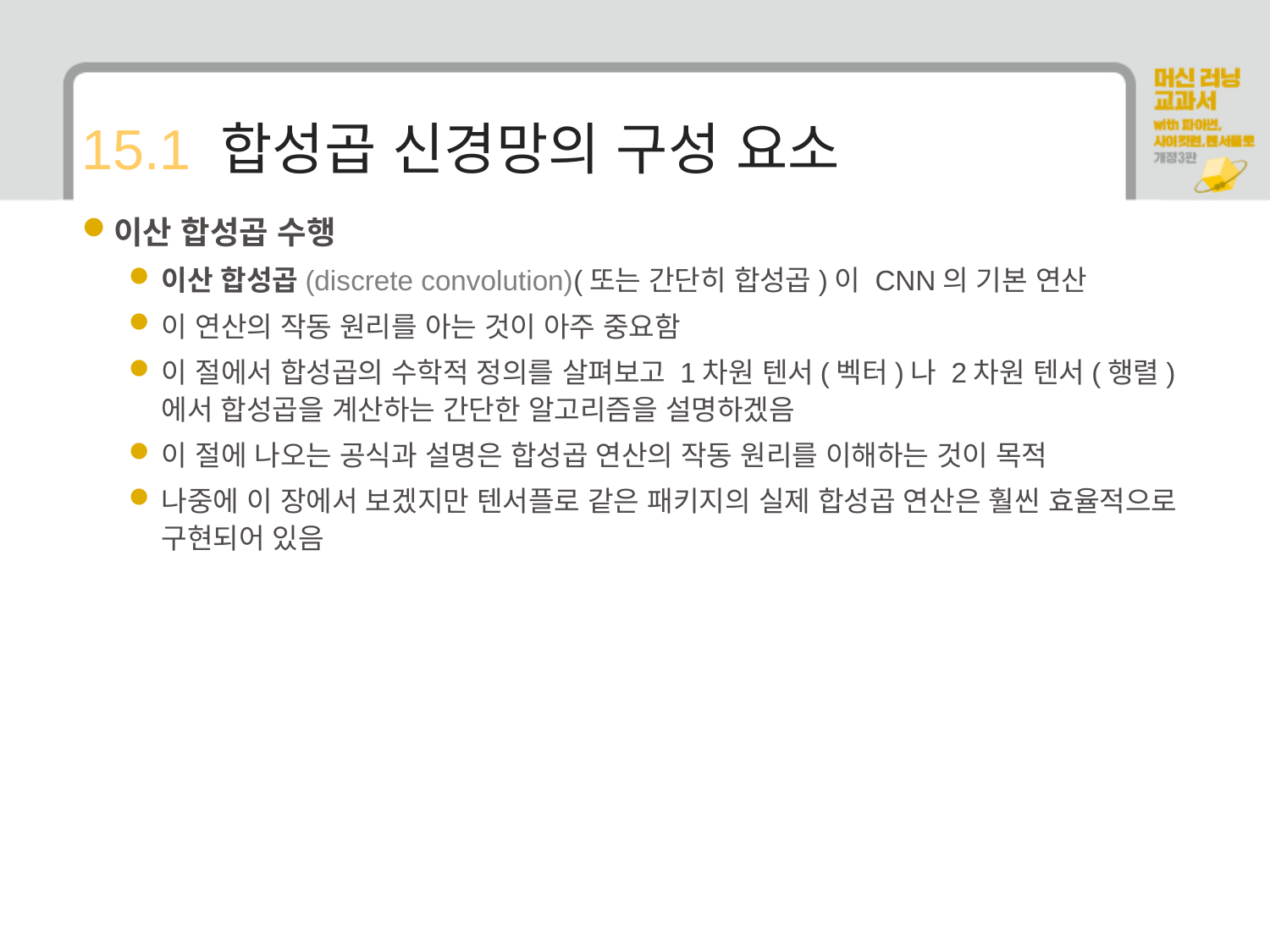

# 15.1 합성곱 신경망의 구성 요소
이산 합성곱 수행
이산 합성곱(discrete convolution)(또는 간단히 합성곱)이 CNN의 기본 연산
이 연산의 작동 원리를 아는 것이 아주 중요함
이 절에서 합성곱의 수학적 정의를 살펴보고 1차원 텐서(벡터)나 2차원 텐서(행렬)에서 합성곱을 계산하는 간단한 알고리즘을 설명하겠음
이 절에 나오는 공식과 설명은 합성곱 연산의 작동 원리를 이해하는 것이 목적
나중에 이 장에서 보겠지만 텐서플로 같은 패키지의 실제 합성곱 연산은 훨씬 효율적으로 구현되어 있음